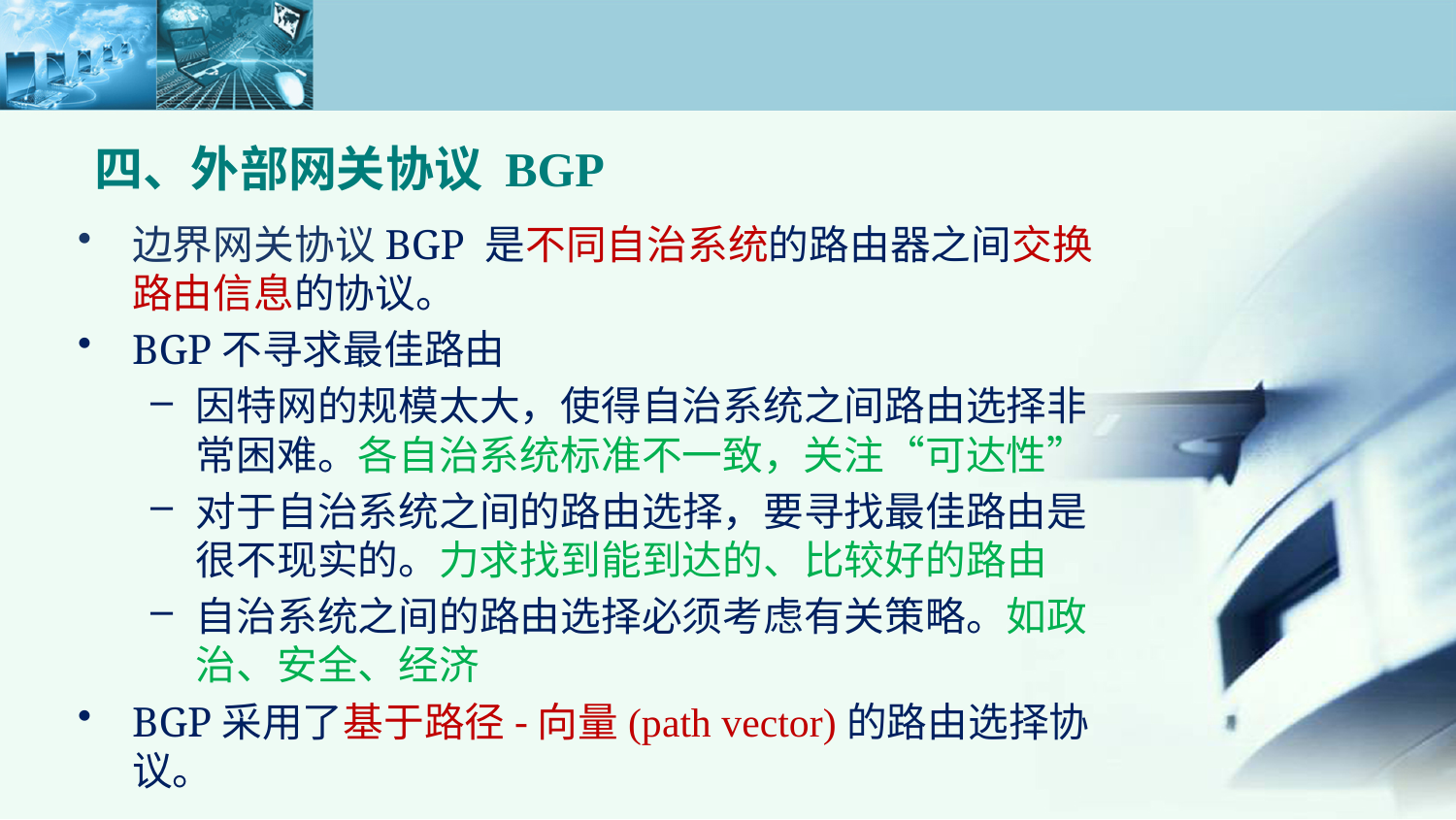

四、外部网关协议 BGP
边界网关协议BGP 是不同自治系统的路由器之间交换路由信息的协议。
BGP不寻求最佳路由
因特网的规模太大，使得自治系统之间路由选择非常困难。各自治系统标准不一致，关注“可达性”
对于自治系统之间的路由选择，要寻找最佳路由是很不现实的。力求找到能到达的、比较好的路由
自治系统之间的路由选择必须考虑有关策略。如政治、安全、经济
BGP采用了基于路径-向量(path vector)的路由选择协议。